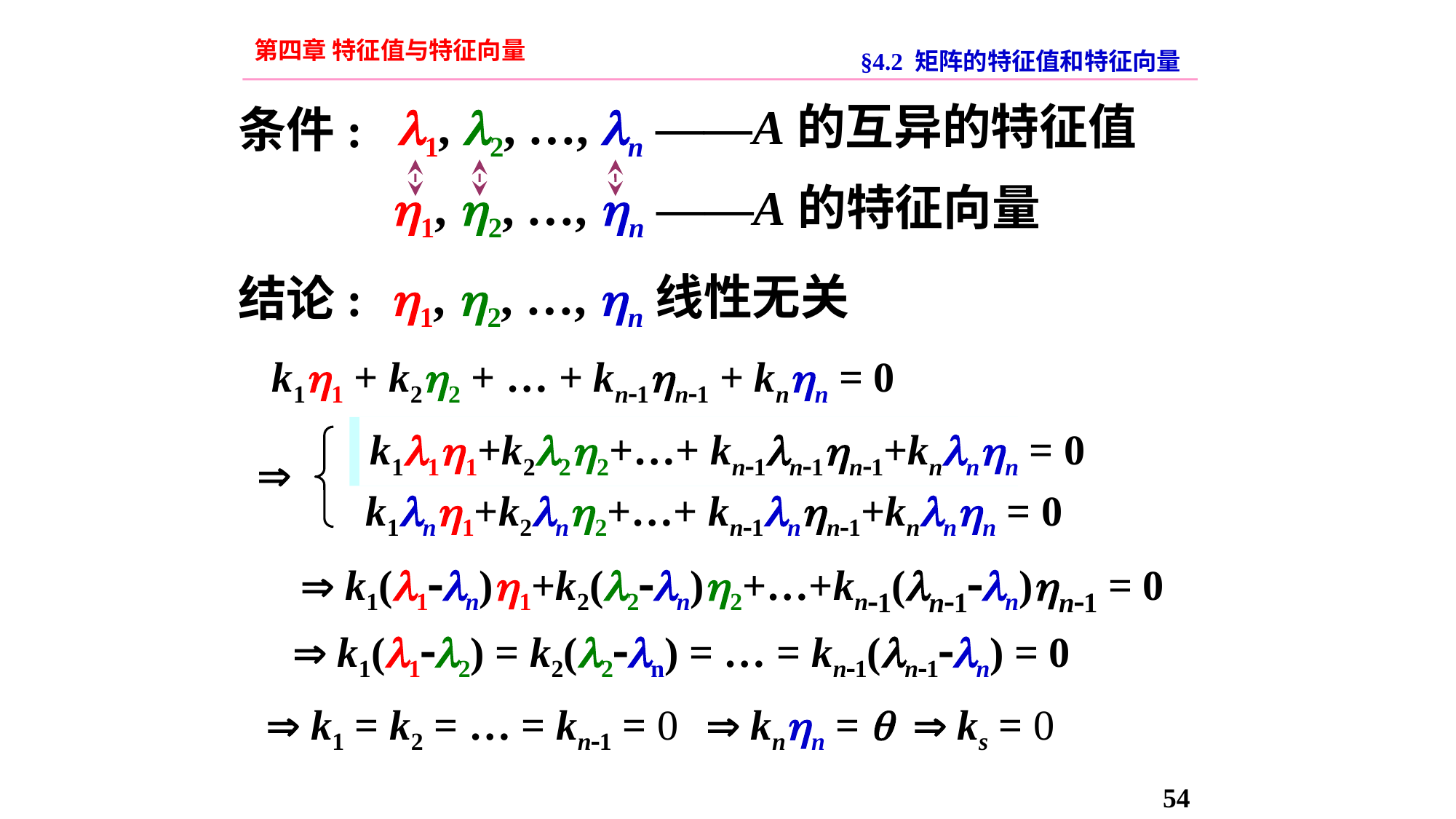

第四章 特征值与特征向量
§4.2 矩阵的特征值和特征向量

λ1, λ2, …, λn ——A的互异的特征值
条件:

η1, η2, …, ηn ——A的特征向量
η1, η2, …, ηn线性无关
结论:
k1η1 + k2η2 + … + kn−1ηn−1 + knηn = 0
A(k1η1+k2η2+…+ ks−1ηs−1+ksηs) = θ
k1Aη1+k2Aη2+…+ks−1Aηs−1+ksAηs = θ
k1λ1η1+k2λ2η2+…+ kn−1λn−1ηn−1+knλnηn = 0

⇒
k1λnη1+k2λnη2+…+ kn−1λnηn−1+knλnηn = 0
⇒ k1(λ1−λn)η1+k2(λ2−λn)η2+…+kn−1(λn−1−λn)ηn−1 = 0
⇒ k1(λ1−λ2) = k2(λ2−λn) = … = kn−1(λn−1−λn) = 0
⇒ k1 = k2 = … = kn−1 = 0
⇒ knηn = θ
⇒ ks = 0
54